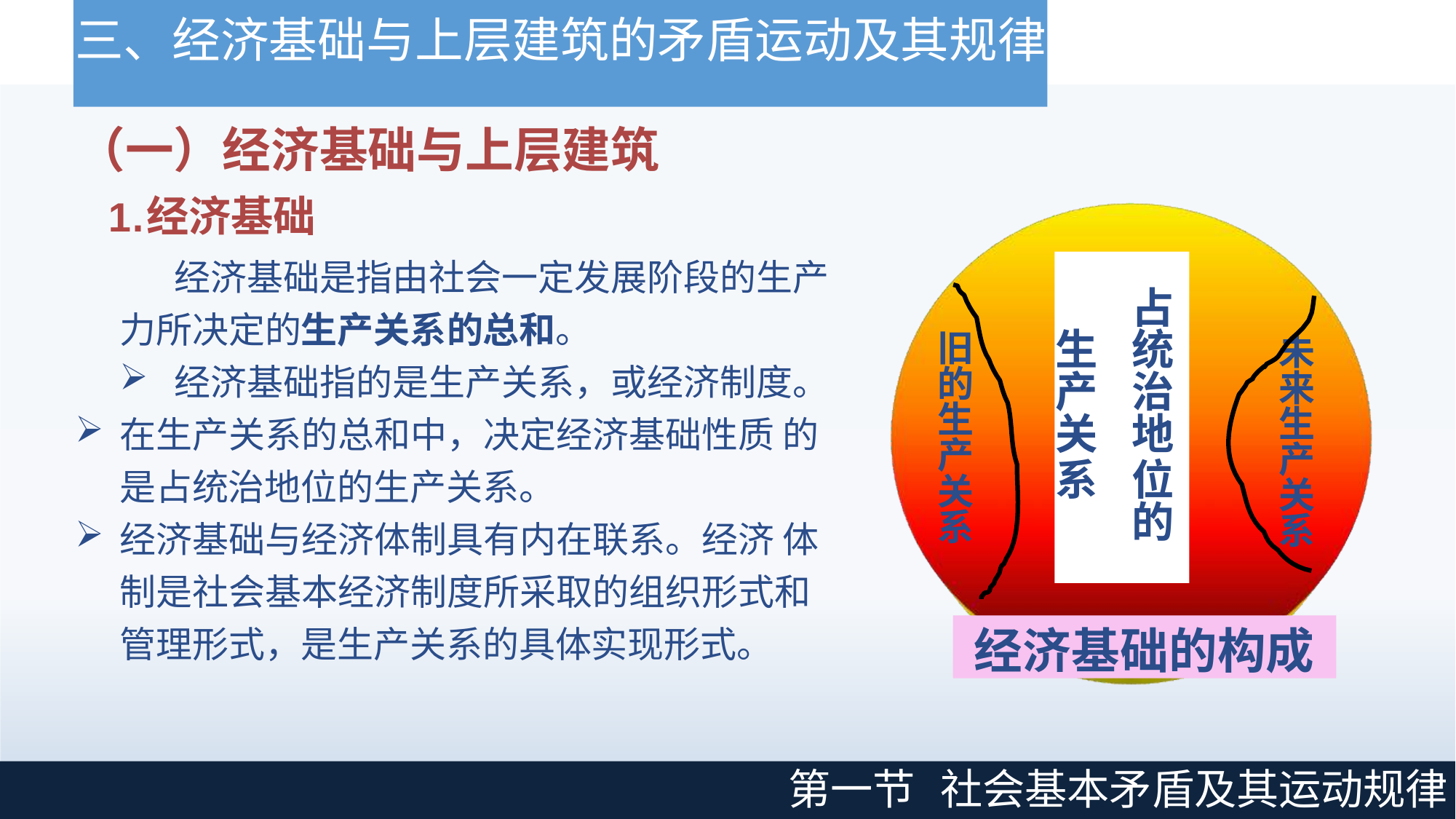

# 三、经济基础与上层建筑的矛盾运动及其规律

（一）经济基础与上层建筑
经济基础
经济基础是指由社会一定发展阶段的生产 力所决定的生产关系的总和。
经济基础指的是生产关系，或经济制度。
在生产关系的总和中，决定经济基础性质 的是占统治地位的生产关系。
经济基础与经济体制具有内在联系。经济 体制是社会基本经济制度所采取的组织形式和 管理形式，是生产关系的具体实现形式。

占
生	统
产	治
关	地
系	位 的

旧 的 生 产 关 系
未 来 生 产 关 系
经济基础的构成
第一节
社会基本矛盾及其运动规律